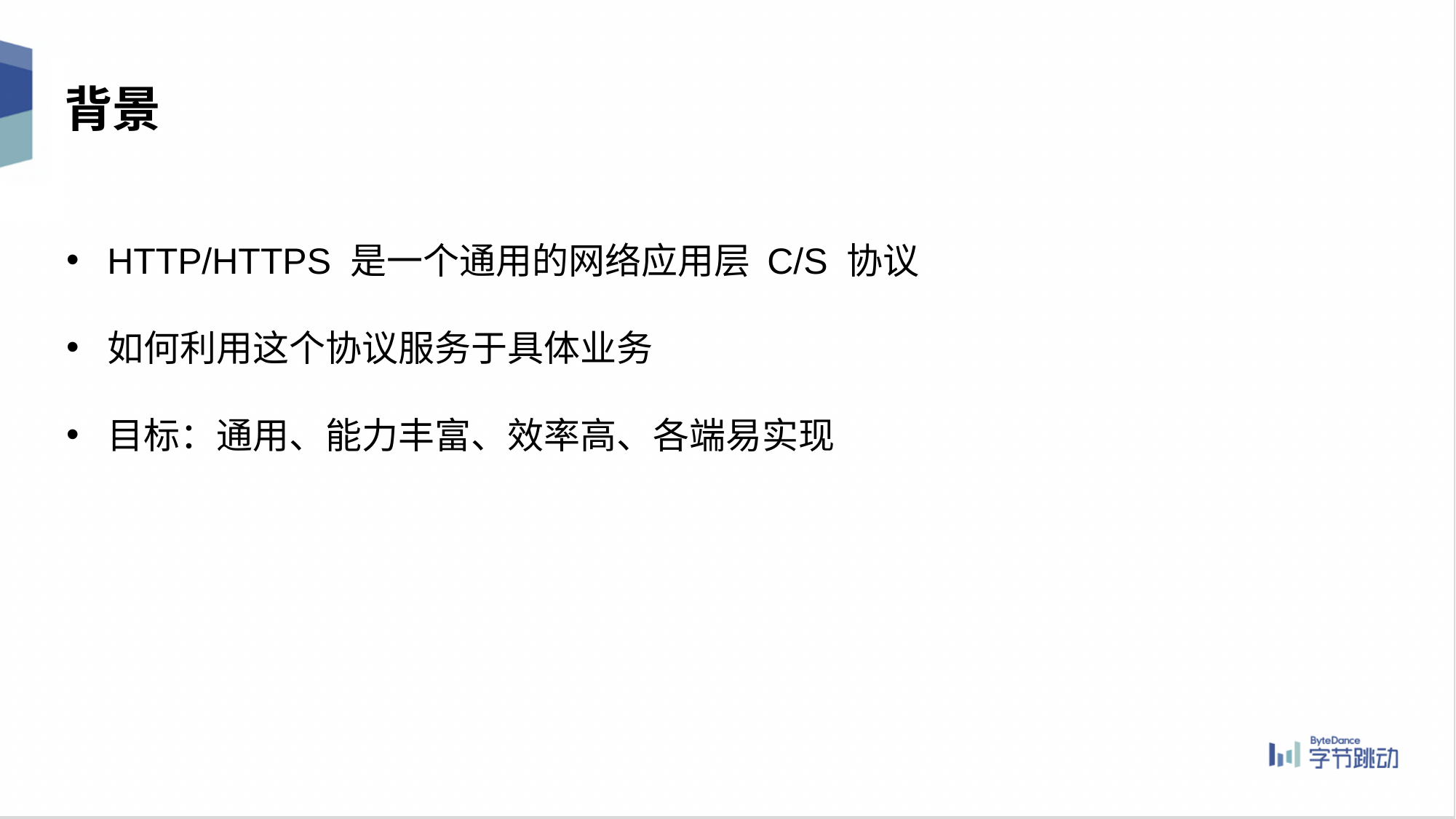

背景
HTTP/HTTPS 是一个通用的网络应用层 C/S 协议
如何利用这个协议服务于具体业务
目标：通用、能力丰富、效率高、各端易实现
5